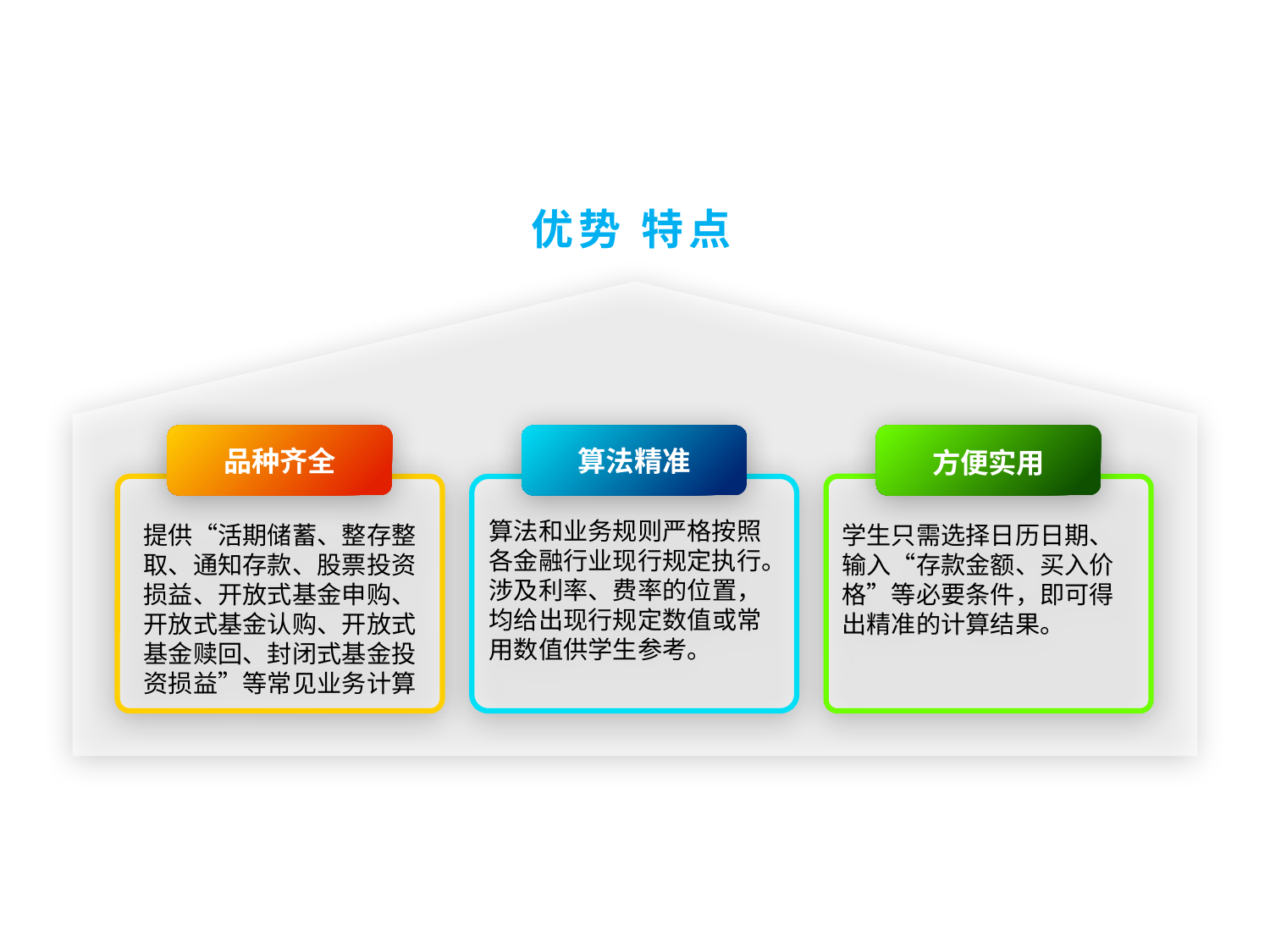

优势 特点

品种齐全
算法精准
方便实用

提供“活期储蓄、整存整取、通知存款、股票投资损益、开放式基金申购、开放式基金认购、开放式基金赎回、封闭式基金投资损益”等常见业务计算

算法和业务规则严格按照各金融行业现行规定执行。涉及利率、费率的位置，均给出现行规定数值或常用数值供学生参考。

学生只需选择日历日期、输入“存款金额、买入价格”等必要条件，即可得出精准的计算结果。